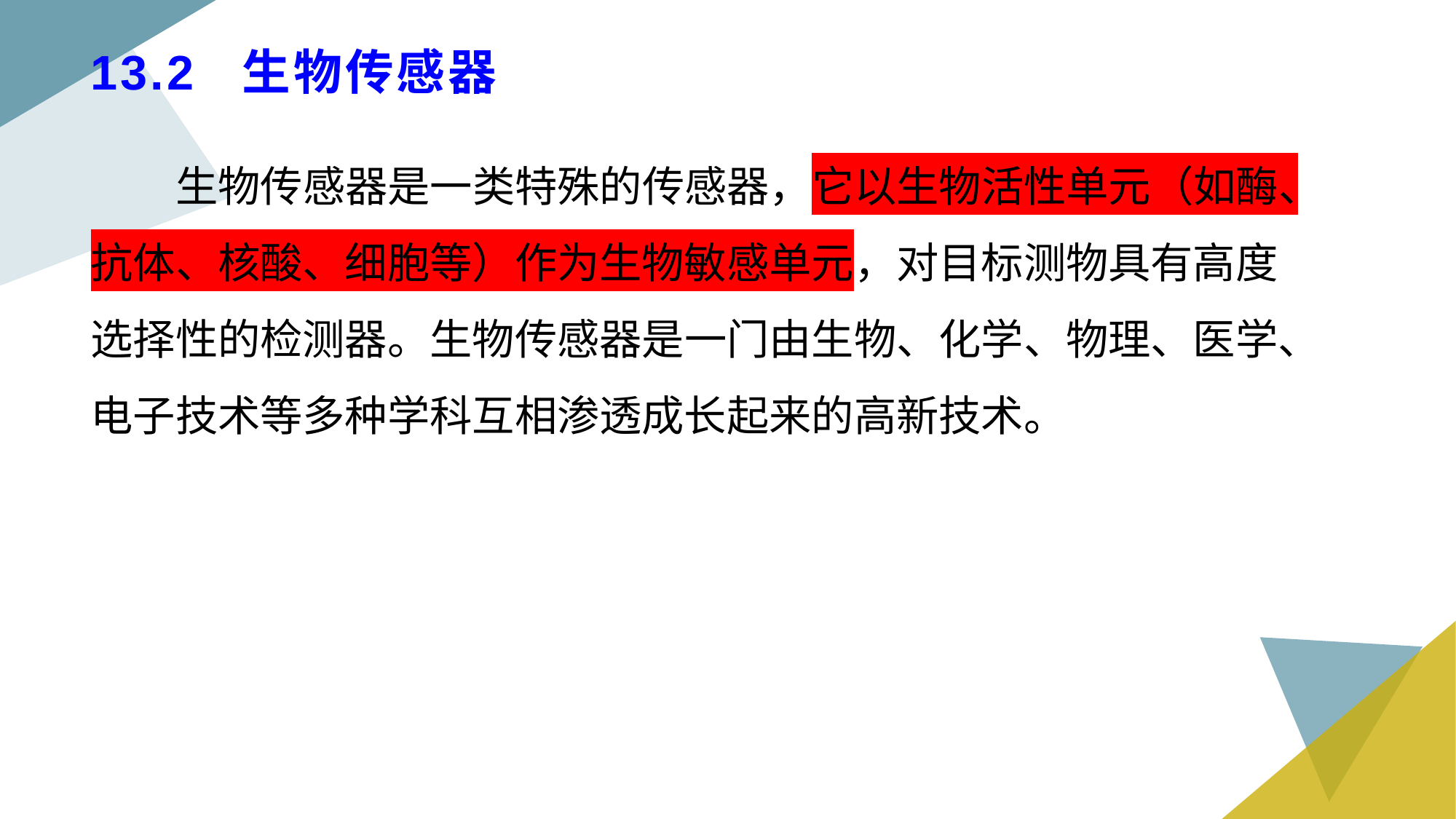

# 13.2  生物传感器
生物传感器是一类特殊的传感器，它以生物活性单元（如酶、抗体、核酸、细胞等）作为生物敏感单元，对目标测物具有高度选择性的检测器。生物传感器是一门由生物、化学、物理、医学、电子技术等多种学科互相渗透成长起来的高新技术。